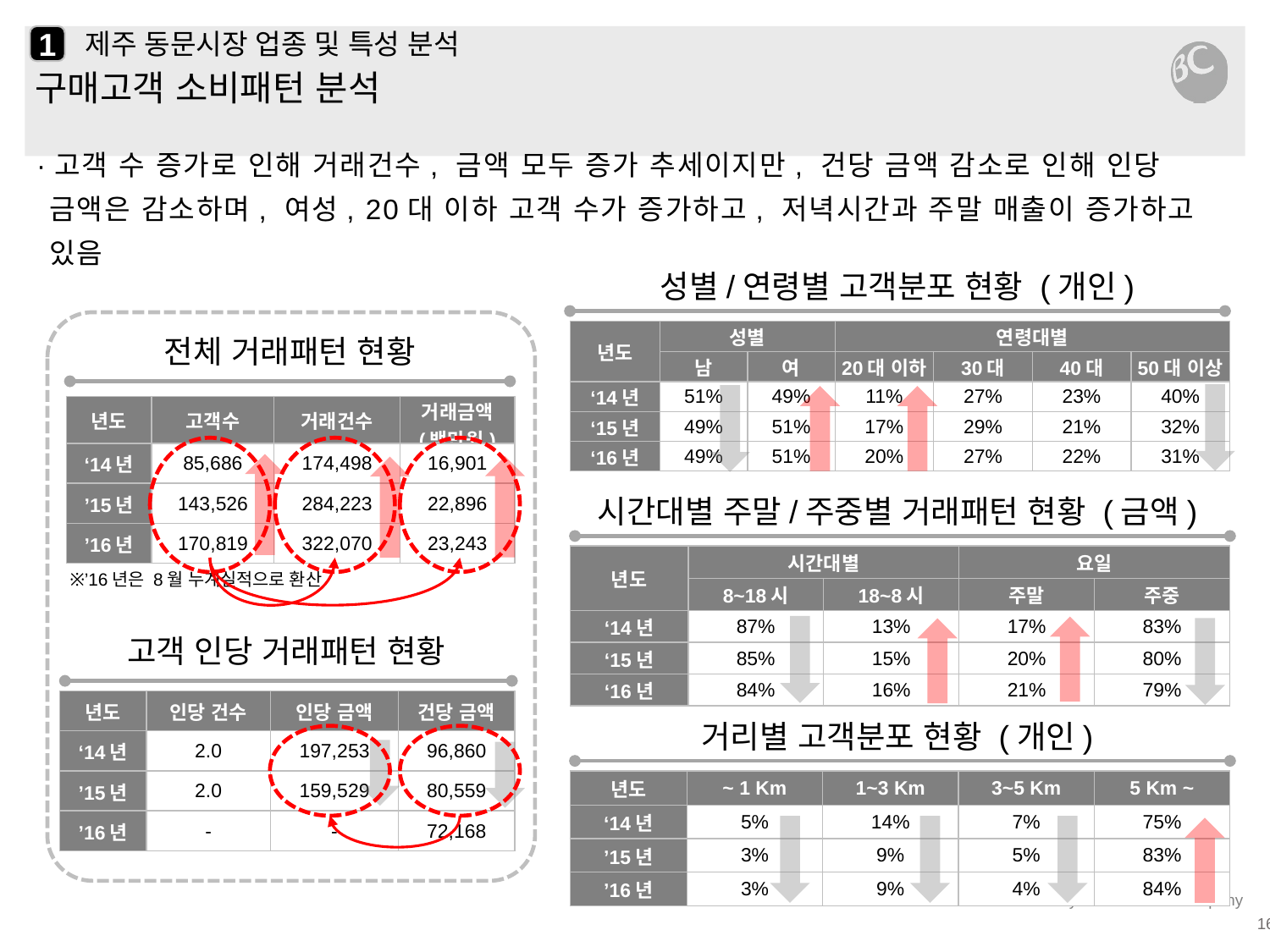

1
# 제주 동문시장 업종 및 특성 분석
구매고객 소비패턴 분석
·고객 수 증가로 인해 거래건수, 금액 모두 증가 추세이지만, 건당 금액 감소로 인해 인당 금액은 감소하며, 여성, 20대 이하 고객 수가 증가하고, 저녁시간과 주말 매출이 증가하고 있음
성별/연령별 고객분포 현황 (개인)

| 년도 | 성별 |  | 연령대별 |  |  |  |
| --- | --- | --- | --- | --- | --- | --- |
|  | 남 | 여 | 20대 이하 | 30대 | 40대 | 50대 이상 |
| ‘14년 | 51% | 49% | 11% | 27% | 23% | 40% |
| ‘15년 | 49% | 51% | 17% | 29% | 21% | 32% |
| ‘16년 | 49% | 51% | 20% | 27% | 22% | 31% |
전체 거래패턴 현황

| 년도 | 고객수 | 거래건수 | 거래금액 (백만원) |
| --- | --- | --- | --- |
| ‘14년 | 85,686 | 174,498 | 16,901 |
| ’15년 | 143,526 | 284,223 | 22,896 |
| ’16년 | 170,819 | 322,070 | 23,243 |

시간대별 주말/주중별 거래패턴 현황 (금액)
| 년도 | 시간대별 |  | 요일 |  |
| --- | --- | --- | --- | --- |
|  | 8~18시 | 18~8시 | 주말 | 주중 |
| ‘14년 | 87% | 13% | 17% | 83% |
| ‘15년 | 85% | 15% | 20% | 80% |
| ‘16년 | 84% | 16% | 21% | 79% |
※’16년은 8월 누계실적으로 환산

고객 인당 거래패턴 현황
| 년도 | 인당 건수 | 인당 금액 | 건당 금액 |
| --- | --- | --- | --- |
| ‘14년 | 2.0 | 197,253 | 96,860 |
| ’15년 | 2.0 | 159,529 | 80,559 |
| ’16년 | - | - | 72,168 |
거리별 고객분포 현황 (개인)

| 년도 | ~ 1 Km | 1~3 Km | 3~5 Km | 5 Km ~ |
| --- | --- | --- | --- | --- |
| ‘14년 | 5% | 14% | 7% | 75% |
| ’15년 | 3% | 9% | 5% | 83% |
| ’16년 | 3% | 9% | 4% | 84% |